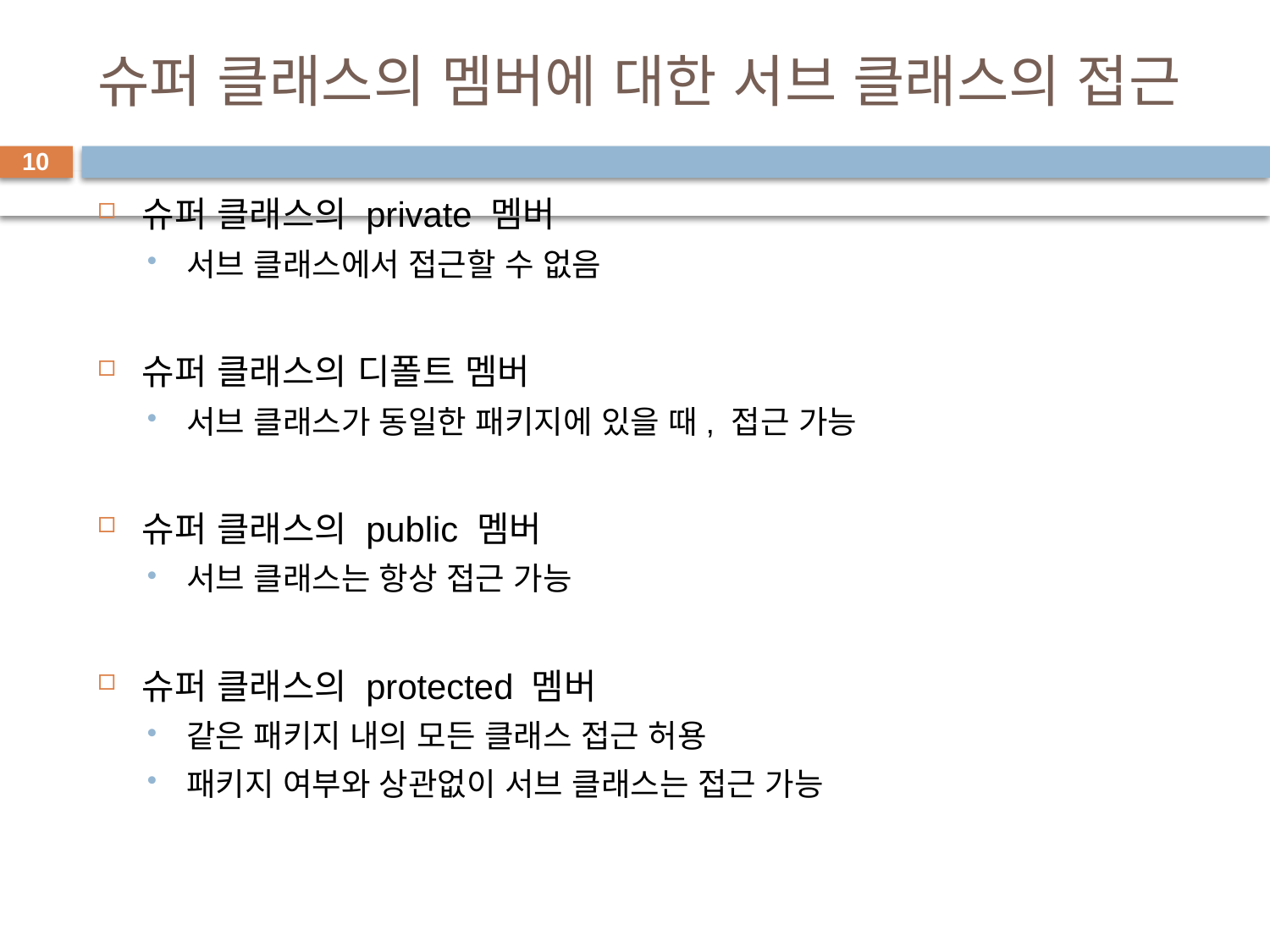

# 슈퍼 클래스의 멤버에 대한 서브 클래스의 접근
10
슈퍼 클래스의 private 멤버
서브 클래스에서 접근할 수 없음

슈퍼 클래스의 디폴트 멤버
서브 클래스가 동일한 패키지에 있을 때, 접근 가능

슈퍼 클래스의 public 멤버
서브 클래스는 항상 접근 가능

슈퍼 클래스의 protected 멤버
같은 패키지 내의 모든 클래스 접근 허용
패키지 여부와 상관없이 서브 클래스는 접근 가능